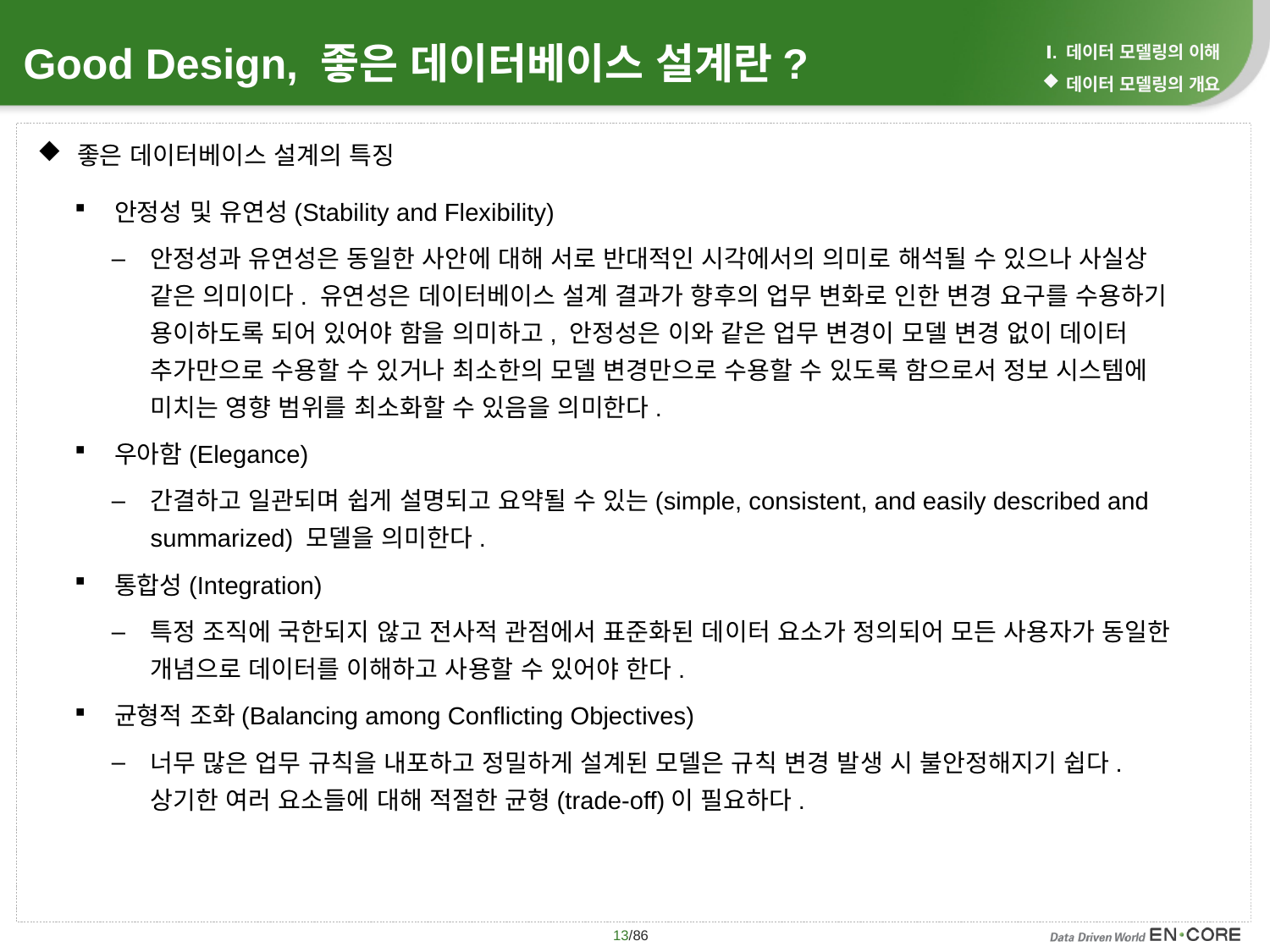

Ⅰ. 데이터 모델링의 이해
데이터 모델링의 개요
Good Design, 좋은 데이터베이스 설계란?
좋은 데이터베이스 설계의 특징
안정성 및 유연성(Stability and Flexibility)
안정성과 유연성은 동일한 사안에 대해 서로 반대적인 시각에서의 의미로 해석될 수 있으나 사실상 같은 의미이다. 유연성은 데이터베이스 설계 결과가 향후의 업무 변화로 인한 변경 요구를 수용하기 용이하도록 되어 있어야 함을 의미하고, 안정성은 이와 같은 업무 변경이 모델 변경 없이 데이터 추가만으로 수용할 수 있거나 최소한의 모델 변경만으로 수용할 수 있도록 함으로서 정보 시스템에 미치는 영향 범위를 최소화할 수 있음을 의미한다.
우아함(Elegance)
간결하고 일관되며 쉽게 설명되고 요약될 수 있는(simple, consistent, and easily described and summarized) 모델을 의미한다.
통합성(Integration)
특정 조직에 국한되지 않고 전사적 관점에서 표준화된 데이터 요소가 정의되어 모든 사용자가 동일한 개념으로 데이터를 이해하고 사용할 수 있어야 한다.
균형적 조화(Balancing among Conflicting Objectives)
너무 많은 업무 규칙을 내포하고 정밀하게 설계된 모델은 규칙 변경 발생 시 불안정해지기 쉽다. 상기한 여러 요소들에 대해 적절한 균형(trade-off)이 필요하다.